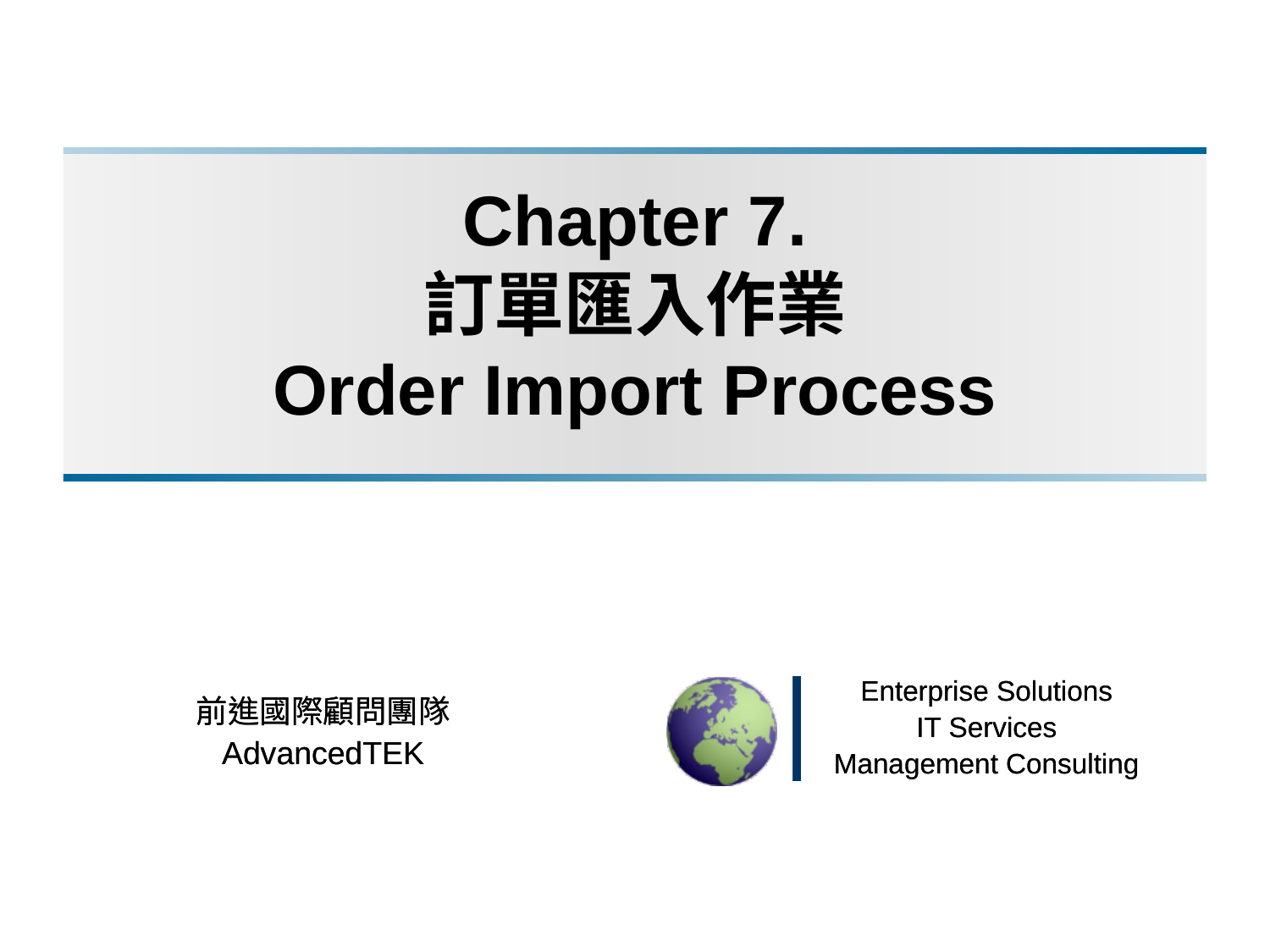

# Chapter 7. 訂單匯入作業 Order Import Process